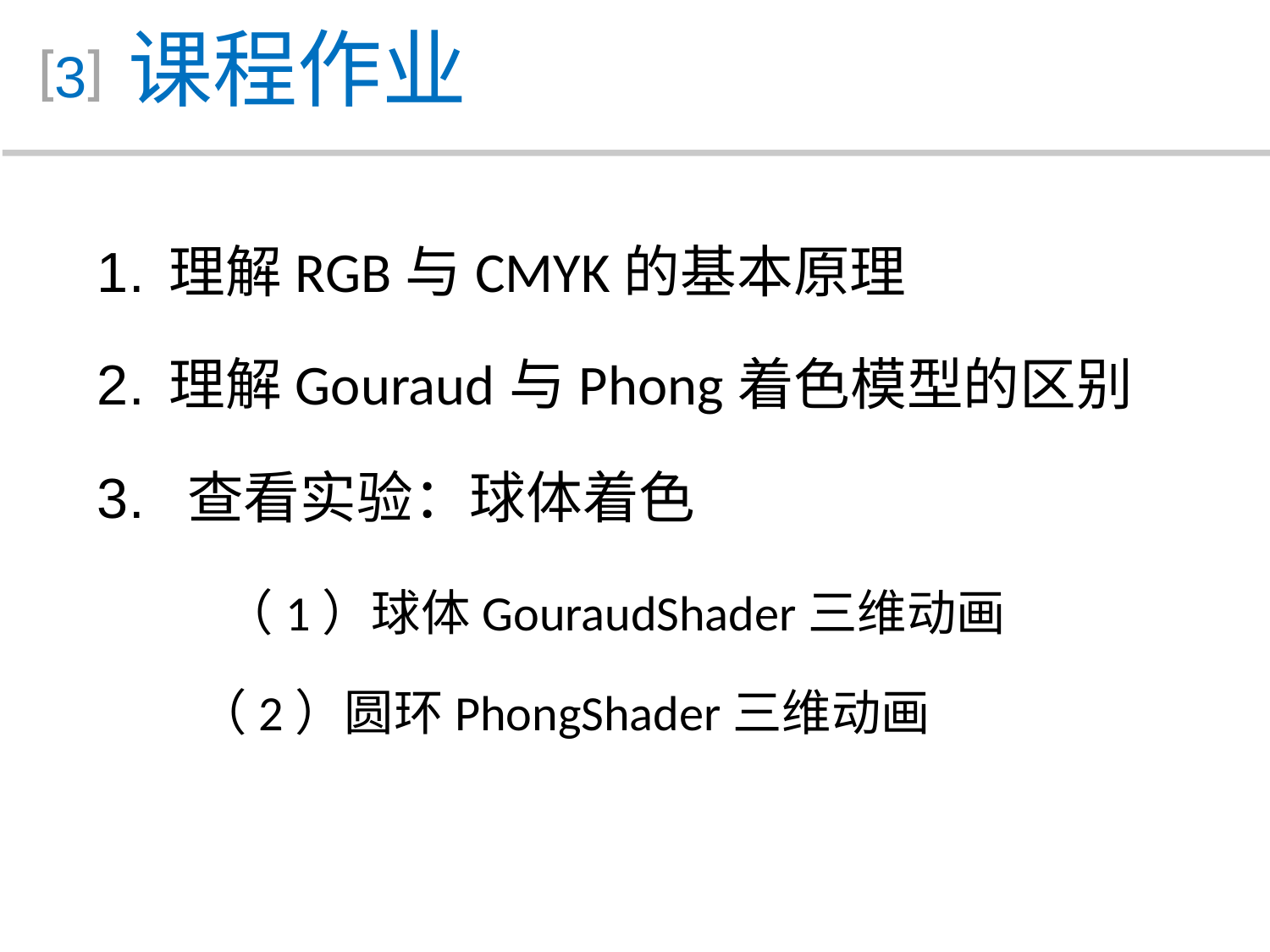

课程作业
3

理解RGB与CMYK的基本原理
理解Gouraud与Phong着色模型的区别
 查看实验：球体着色
	（1）球体GouraudShader三维动画
        （2）圆环PhongShader三维动画